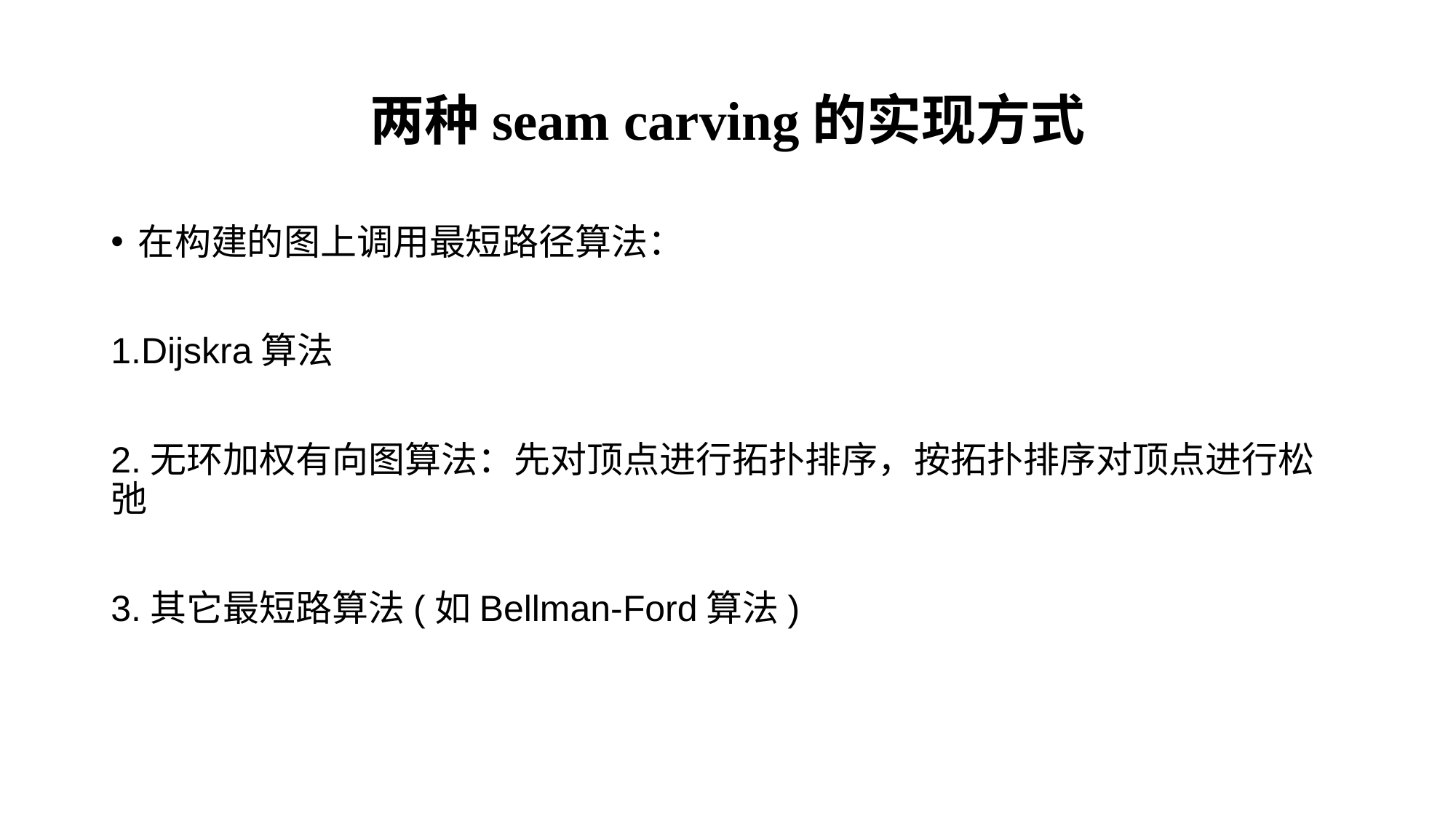

# 两种seam carving的实现方式
在构建的图上调用最短路径算法：

1.Dijskra算法

2.无环加权有向图算法：先对顶点进行拓扑排序，按拓扑排序对顶点进行松弛

3.其它最短路算法(如Bellman-Ford算法)